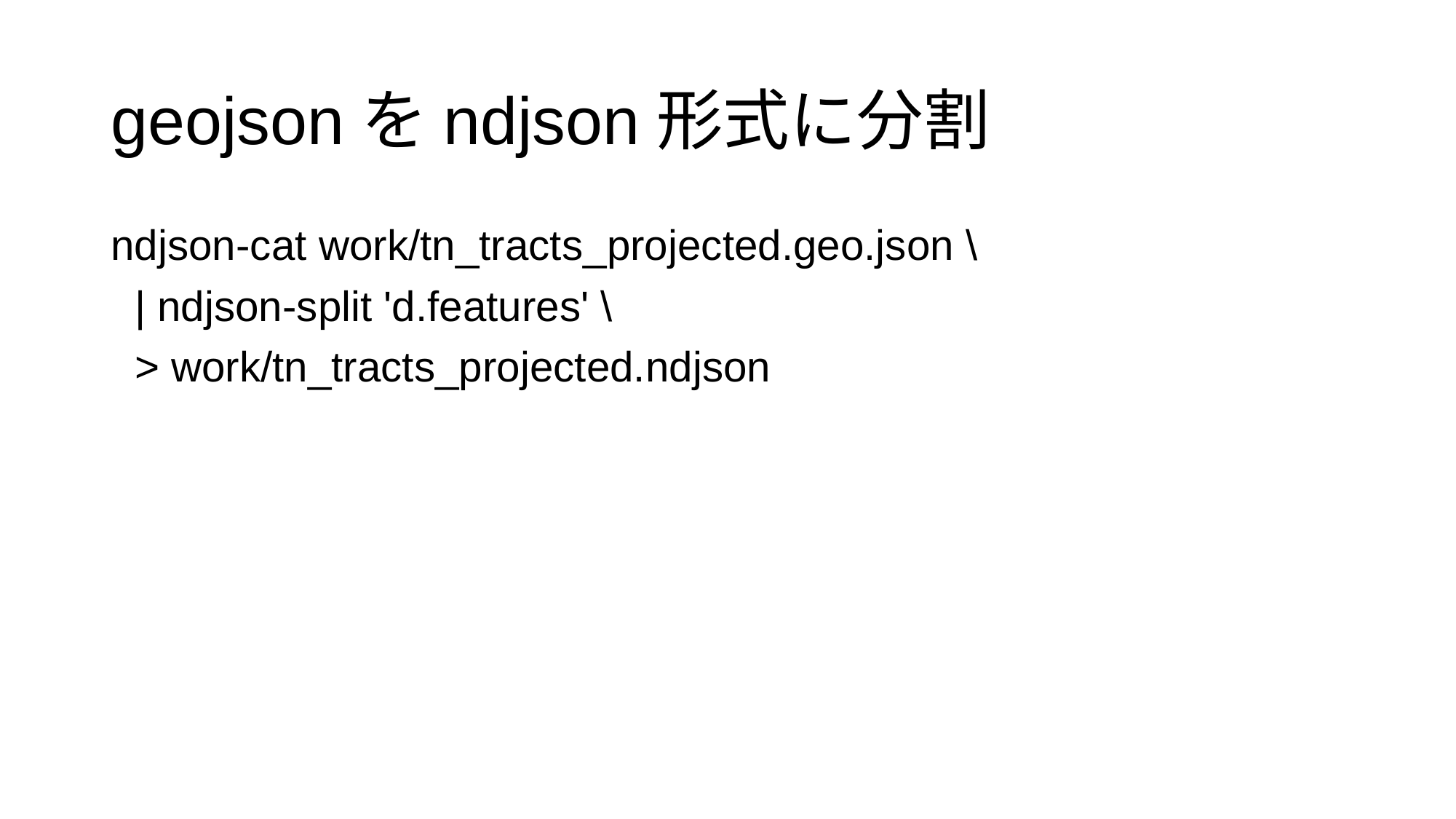

# geojsonをndjson形式に分割
ndjson-cat work/tn_tracts_projected.geo.json \
  | ndjson-split 'd.features' \
  > work/tn_tracts_projected.ndjson